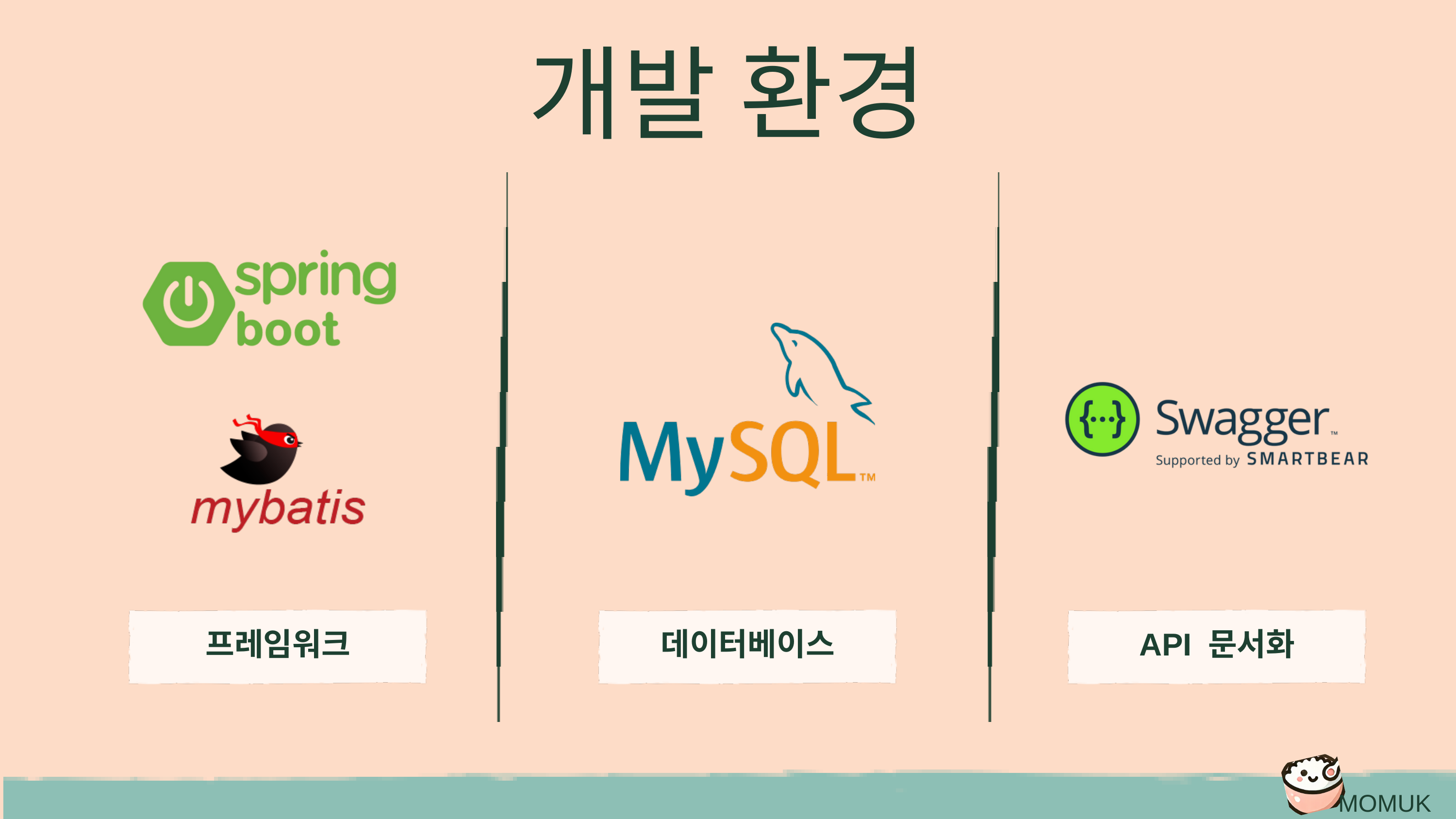

개발 환경

프레임워크

데이터베이스

API 문서화

MOMUK